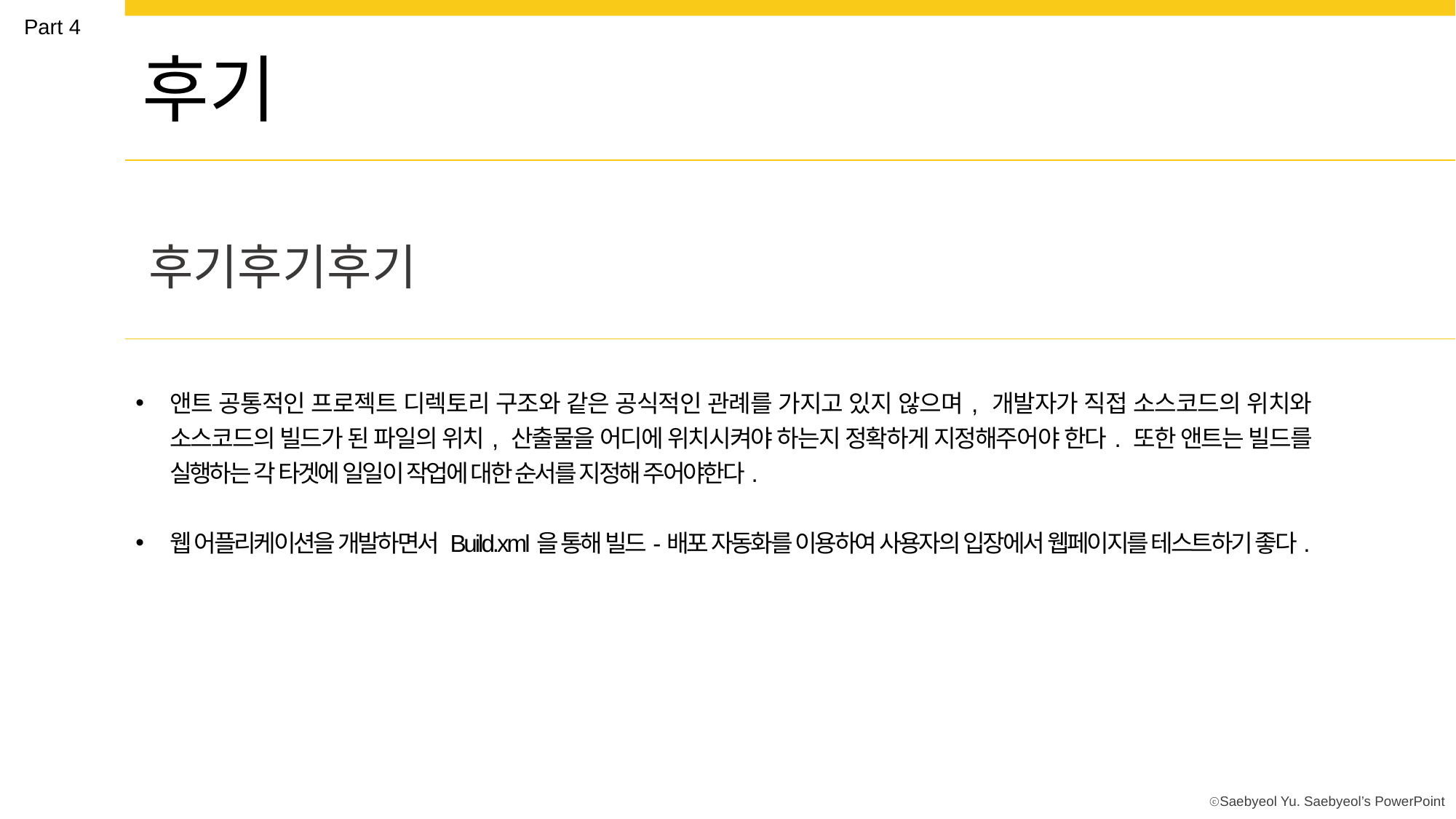

Part 4
후기
후기후기후기
앤트 공통적인 프로젝트 디렉토리 구조와 같은 공식적인 관례를 가지고 있지 않으며, 개발자가 직접 소스코드의 위치와 소스코드의 빌드가 된 파일의 위치, 산출물을 어디에 위치시켜야 하는지 정확하게 지정해주어야 한다. 또한 앤트는 빌드를 실행하는 각 타겟에 일일이 작업에 대한 순서를 지정해 주어야한다.

웹 어플리케이션을 개발하면서 Build.xml을 통해 빌드-배포 자동화를 이용하여 사용자의 입장에서 웹페이지를 테스트하기 좋다.